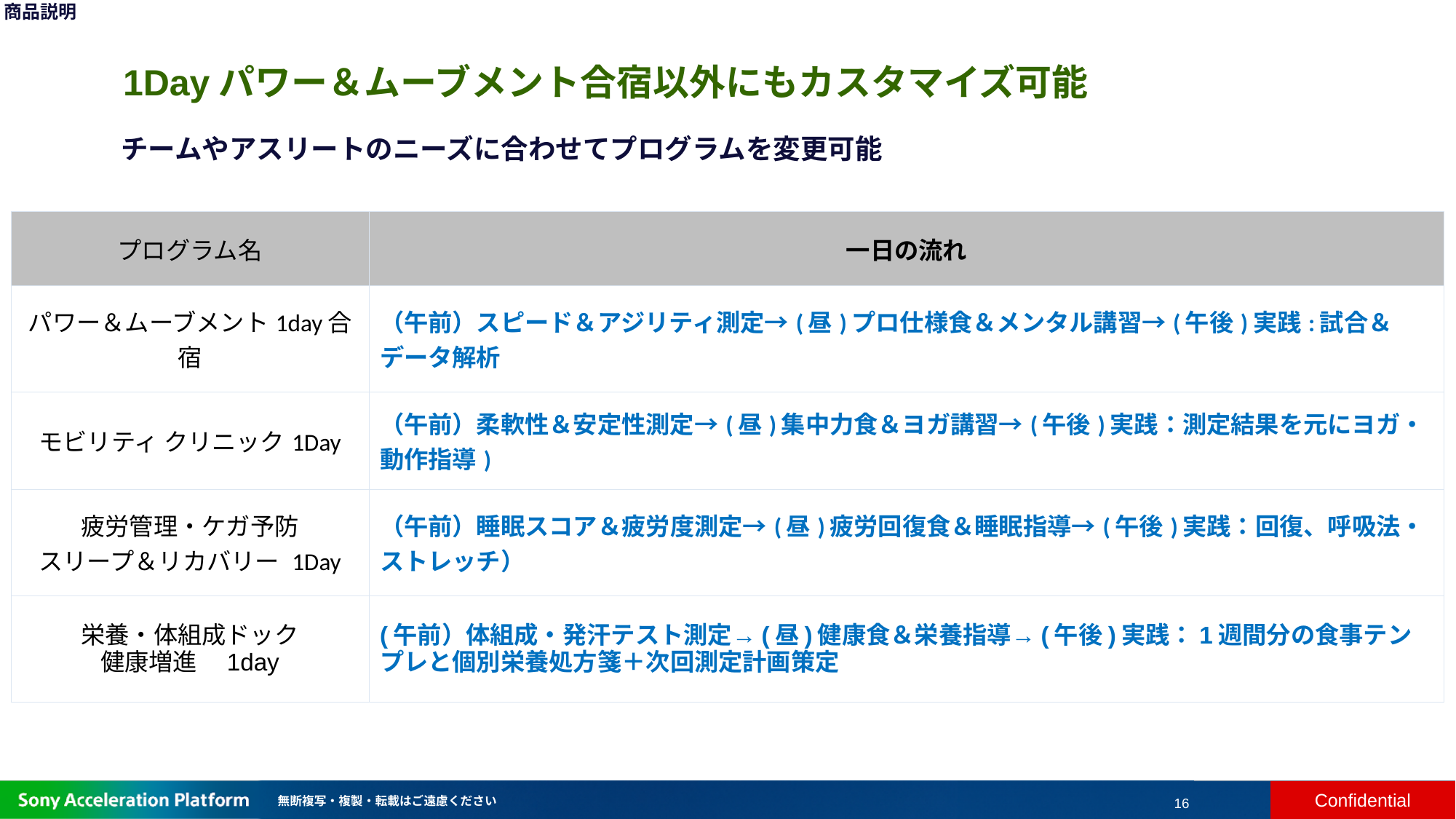

# 商品説明
1Dayパワー＆ムーブメント合宿以外にもカスタマイズ可能
チームやアスリートのニーズに合わせてプログラムを変更可能
| プログラム名 | 一日の流れ |
| --- | --- |
| パワー＆ムーブメント1day合宿 | （午前）スピード＆アジリティ測定→(昼)プロ仕様食＆メンタル講習→(午後)実践:試合＆データ解析 |
| モビリティ クリニック1Day | （午前）柔軟性＆安定性測定→(昼)集中力食＆ヨガ講習→(午後)実践：測定結果を元にヨガ・動作指導) |
| 疲労管理・ケガ予防 スリープ＆リカバリー 1Day | （午前）睡眠スコア＆疲労度測定→(昼)疲労回復食＆睡眠指導→(午後)実践：回復、呼吸法・ストレッチ） |
| 栄養・体組成ドック 健康増進　1day | (午前）体組成・発汗テスト測定→(昼)健康食＆栄養指導→(午後)実践：1週間分の食事テンプレと個別栄養処方箋＋次回測定計画策定 |